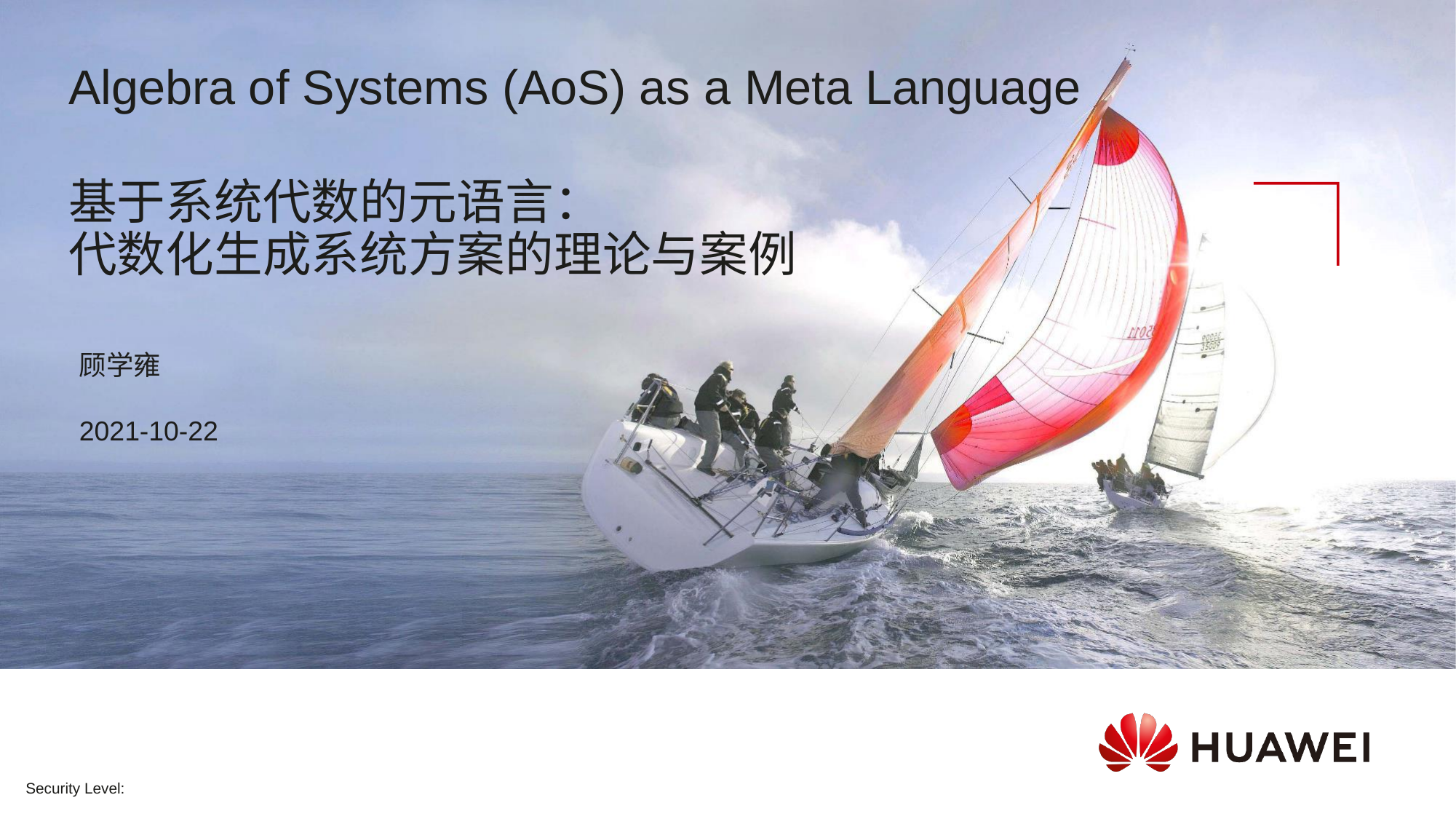

Algebra of Systems (AoS) as a Meta Language
# 基于系统代数的元语言： 代数化生成系统方案的理论与案例

顾学雍

2021-10-22
Security Level: